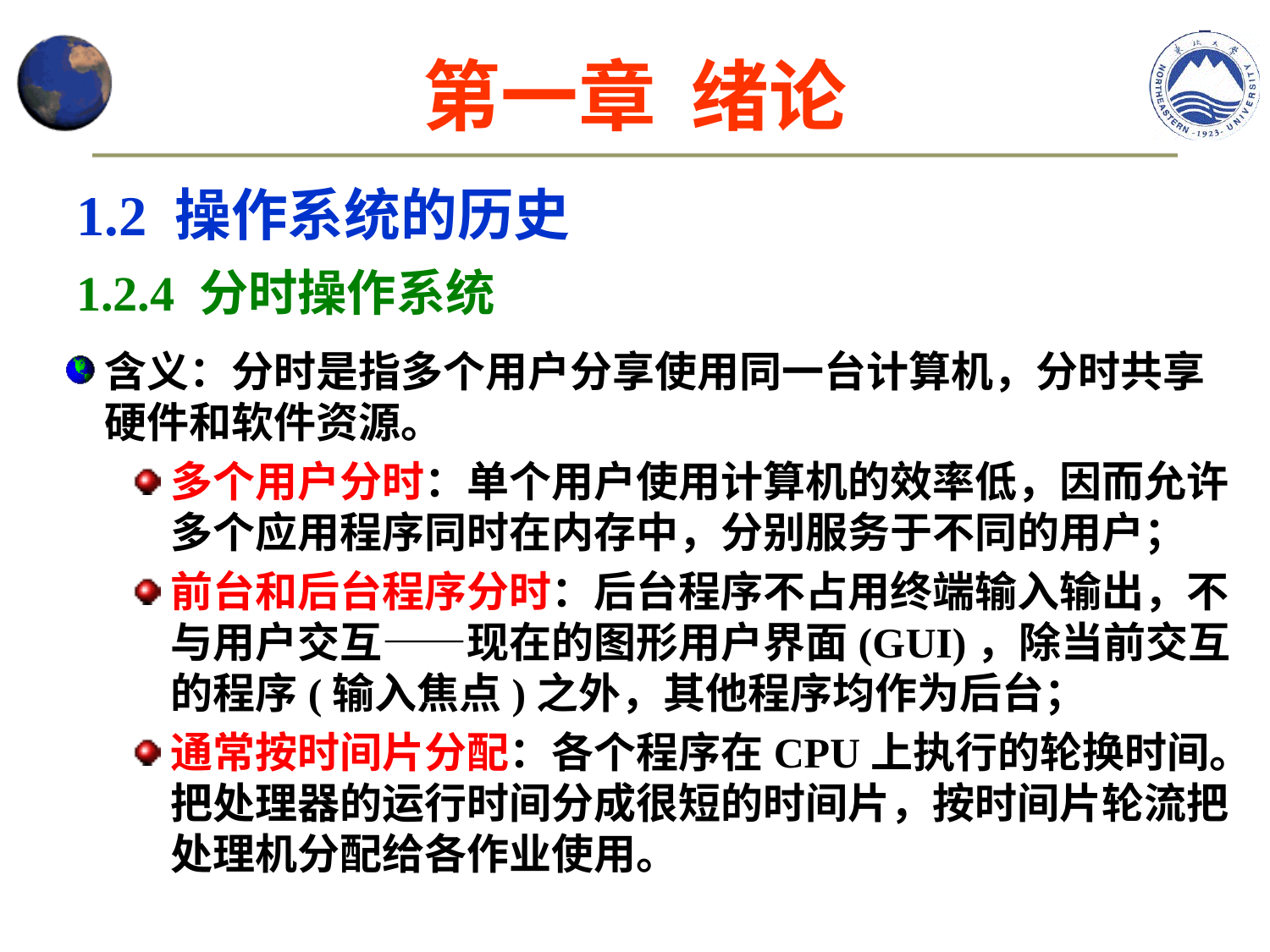

# 第一章  绪论
1.2 操作系统的历史
1.2.4 分时操作系统
含义：分时是指多个用户分享使用同一台计算机，分时共享硬件和软件资源。
多个用户分时：单个用户使用计算机的效率低，因而允许多个应用程序同时在内存中，分别服务于不同的用户；
前台和后台程序分时：后台程序不占用终端输入输出，不与用户交互——现在的图形用户界面(GUI)，除当前交互的程序(输入焦点)之外，其他程序均作为后台；
通常按时间片分配：各个程序在CPU上执行的轮换时间。把处理器的运行时间分成很短的时间片，按时间片轮流把处理机分配给各作业使用。